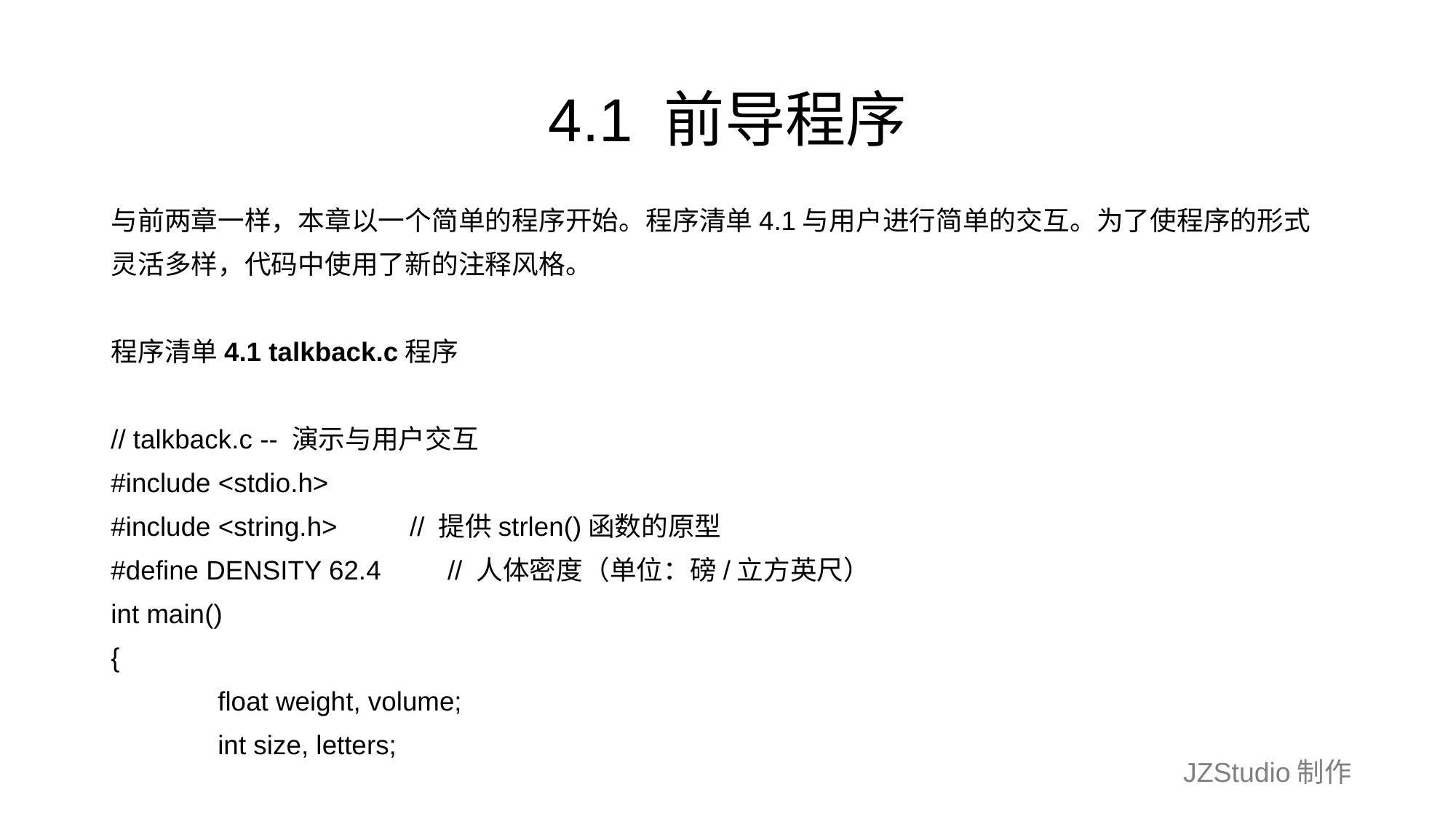

# 4.1 前导程序
与前两章一样，本章以一个简单的程序开始。程序清单4.1与用户进行简单的交互。为了使程序的形式
灵活多样，代码中使用了新的注释风格。

程序清单4.1 talkback.c程序

// talkback.c -- 演示与用户交互
#include <stdio.h>
#include <string.h>　　 // 提供strlen()函数的原型
#define DENSITY 62.4　　// 人体密度（单位：磅/立方英尺）
int main()
{
	float weight, volume;
	int size, letters;